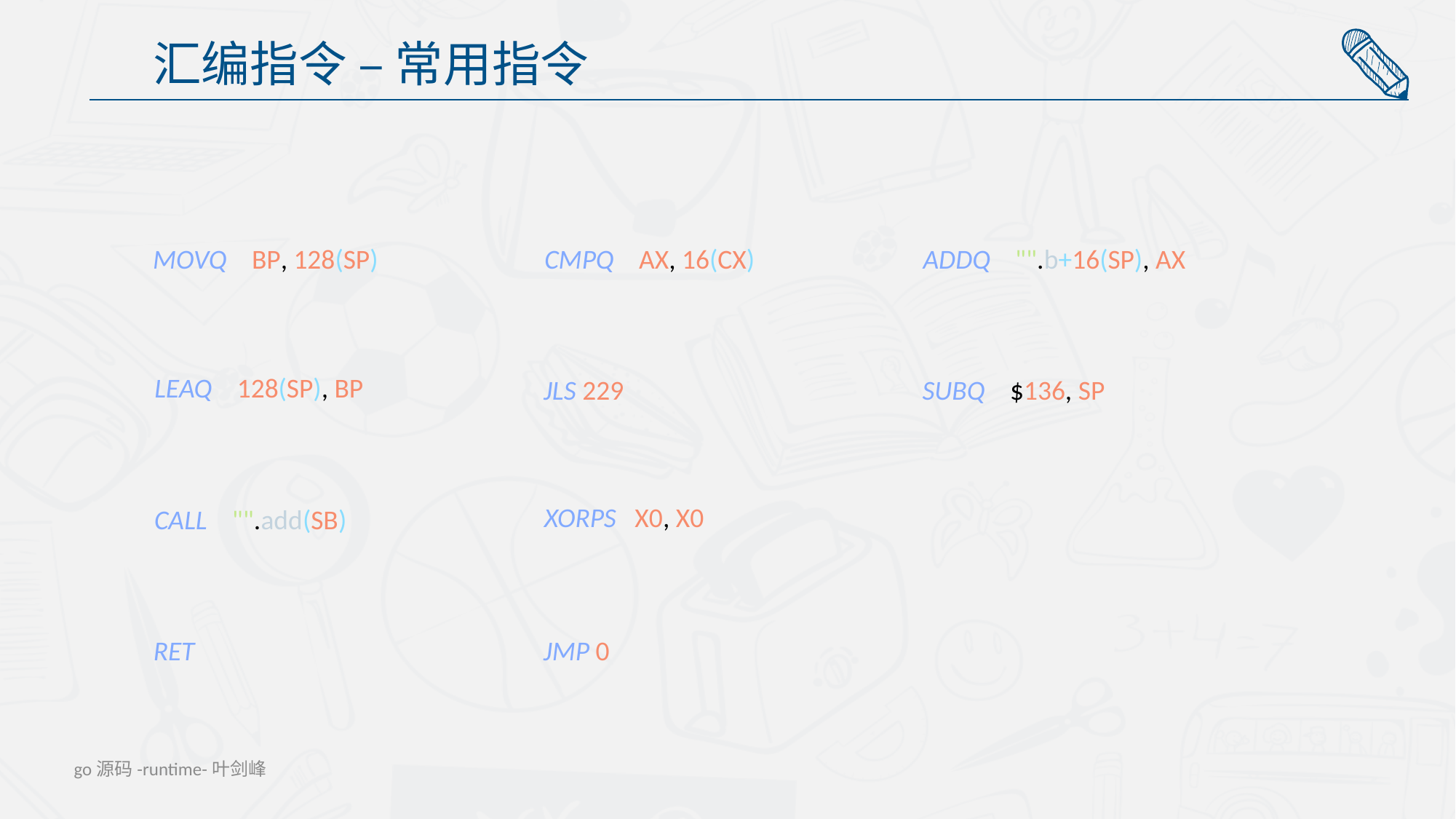

汇编指令 – 常用指令
MOVQ    BP, 128(SP)
CMPQ    AX, 16(CX)
ADDQ    "".b+16(SP), AX
LEAQ    128(SP), BP
JLS 229
SUBQ    $136, SP
XORPS   X0, X0
CALL    "".add(SB)
JMP 0
RET
go源码-runtime-叶剑峰